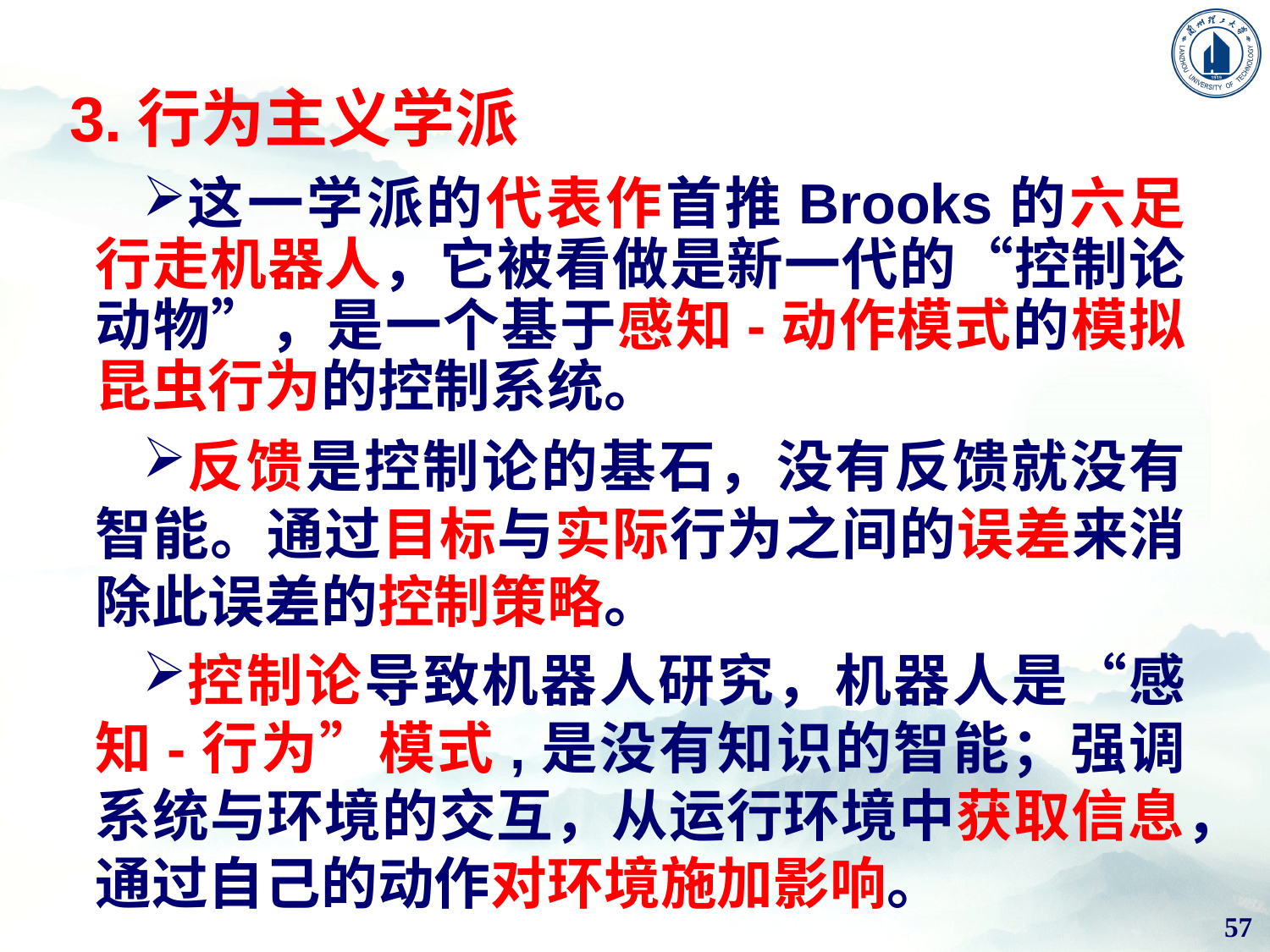

# 3.行为主义学派
这一学派的代表作首推Brooks的六足行走机器人，它被看做是新一代的“控制论动物”，是一个基于感知-动作模式的模拟昆虫行为的控制系统。
反馈是控制论的基石，没有反馈就没有智能。通过目标与实际行为之间的误差来消除此误差的控制策略。
控制论导致机器人研究，机器人是“感知-行为”模式,是没有知识的智能；强调系统与环境的交互，从运行环境中获取信息，通过自己的动作对环境施加影响。

57